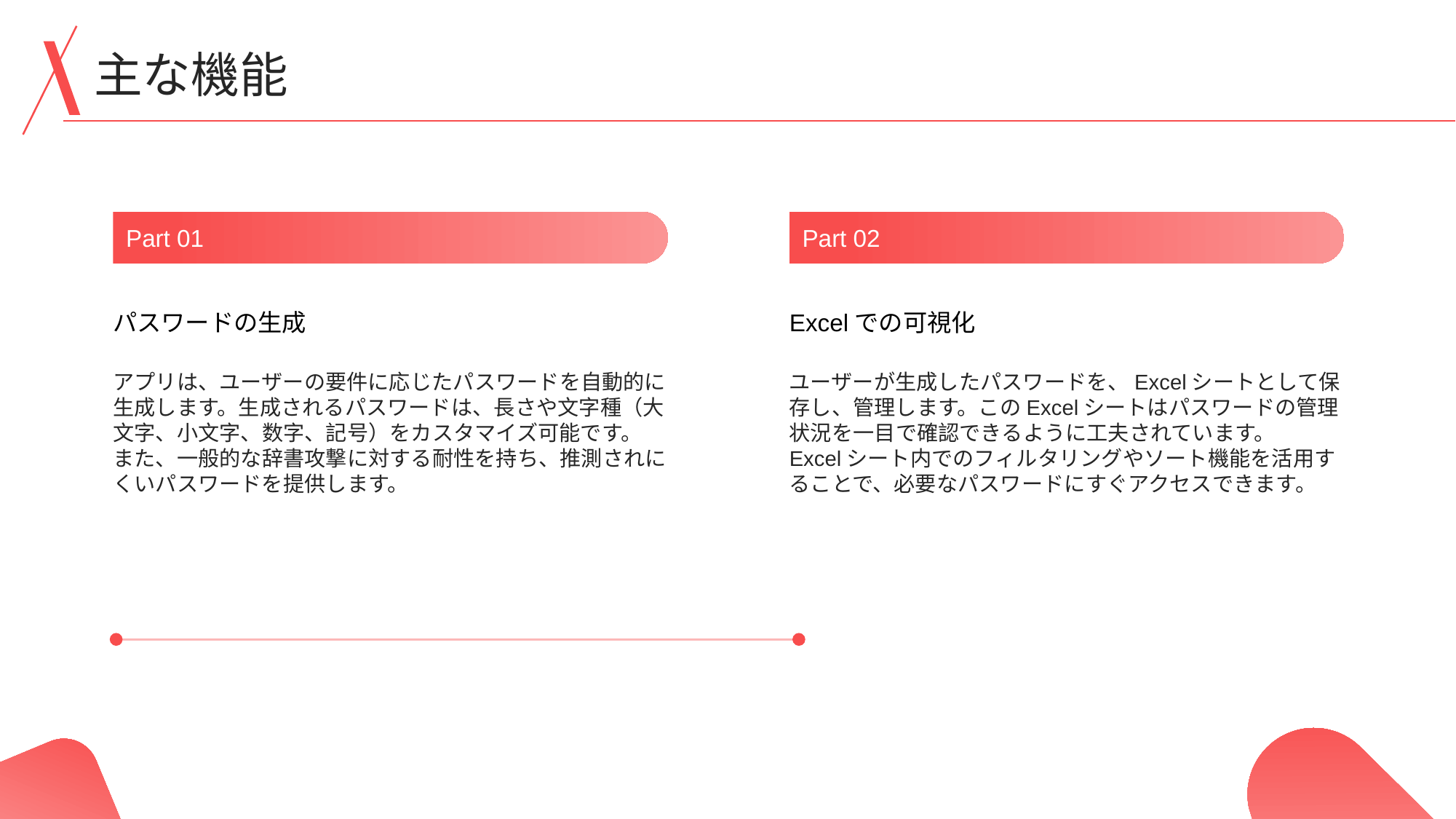

主な機能
Part 01
Part 02
パスワードの生成
Excelでの可視化
アプリは、ユーザーの要件に応じたパスワードを自動的に生成します。生成されるパスワードは、長さや文字種（大文字、小文字、数字、記号）をカスタマイズ可能です。
また、一般的な辞書攻撃に対する耐性を持ち、推測されにくいパスワードを提供します。
ユーザーが生成したパスワードを、Excelシートとして保存し、管理します。このExcelシートはパスワードの管理状況を一目で確認できるように工夫されています。
Excelシート内でのフィルタリングやソート機能を活用することで、必要なパスワードにすぐアクセスできます。